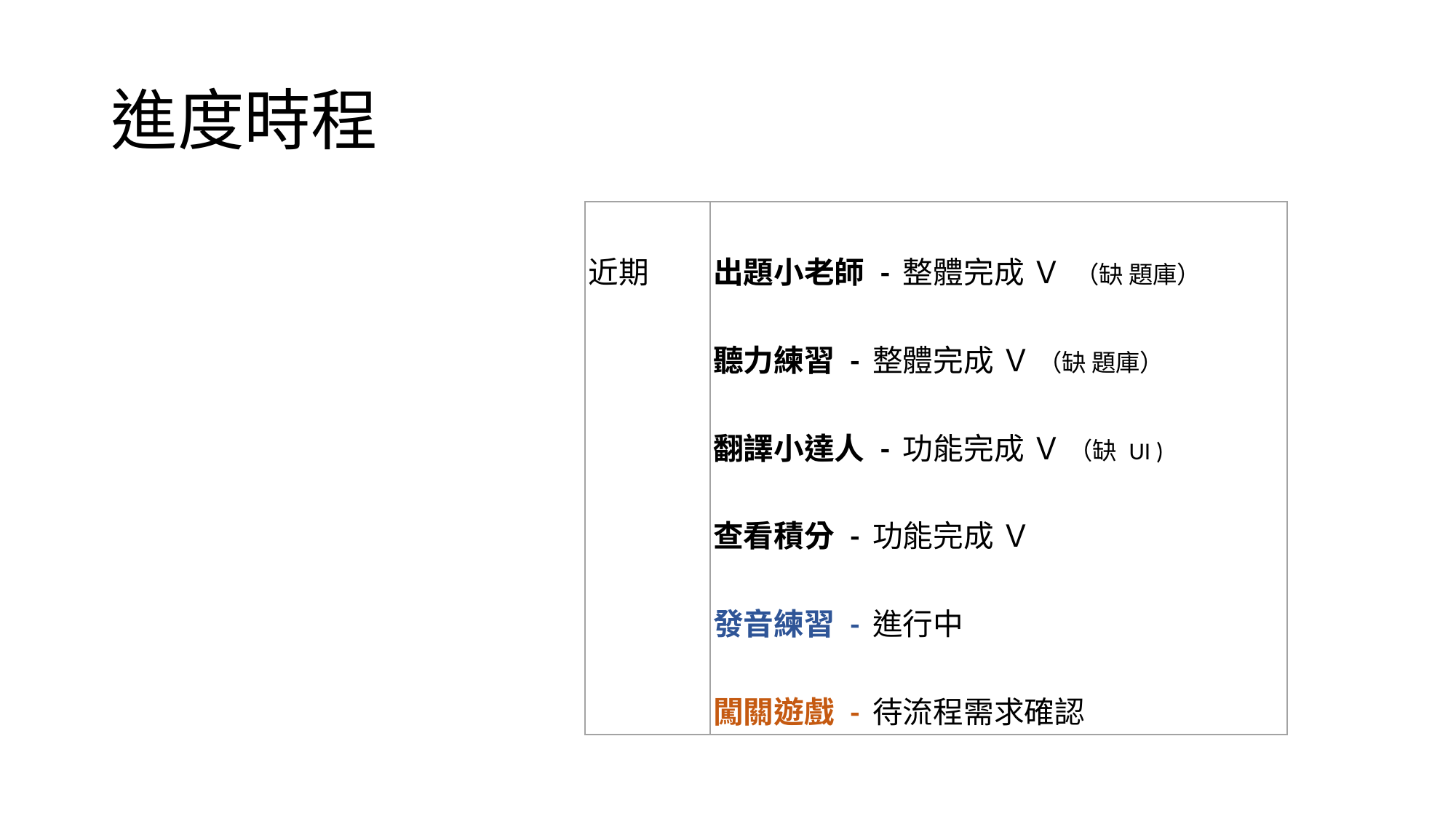

# 進度時程
| 近期 | 出題小老師 - 整體完成 Ｖ （缺 題庫） 聽力練習 - 整體完成 Ｖ （缺 題庫） 翻譯小達人 - 功能完成 Ｖ （缺 UI ) 查看積分 - 功能完成 Ｖ 發音練習 - 進行中 闖關遊戲 - 待流程需求確認 |
| --- | --- |